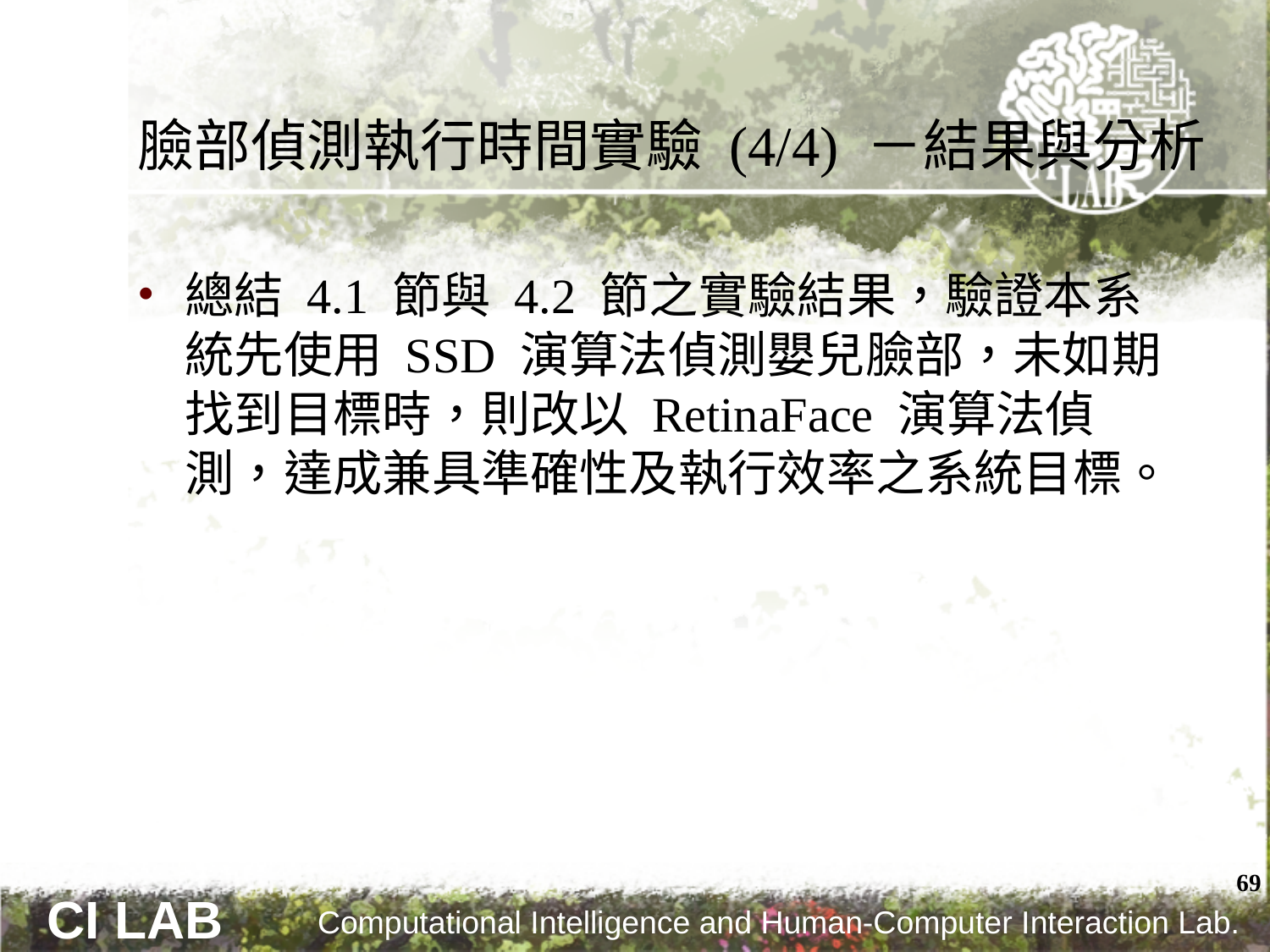

# 臉部偵測執行時間實驗 (4/4) －結果與分析
總結 4.1 節與 4.2 節之實驗結果，驗證本系統先使用 SSD 演算法偵測嬰兒臉部，未如期找到目標時，則改以 RetinaFace 演算法偵測，達成兼具準確性及執行效率之系統目標。
69